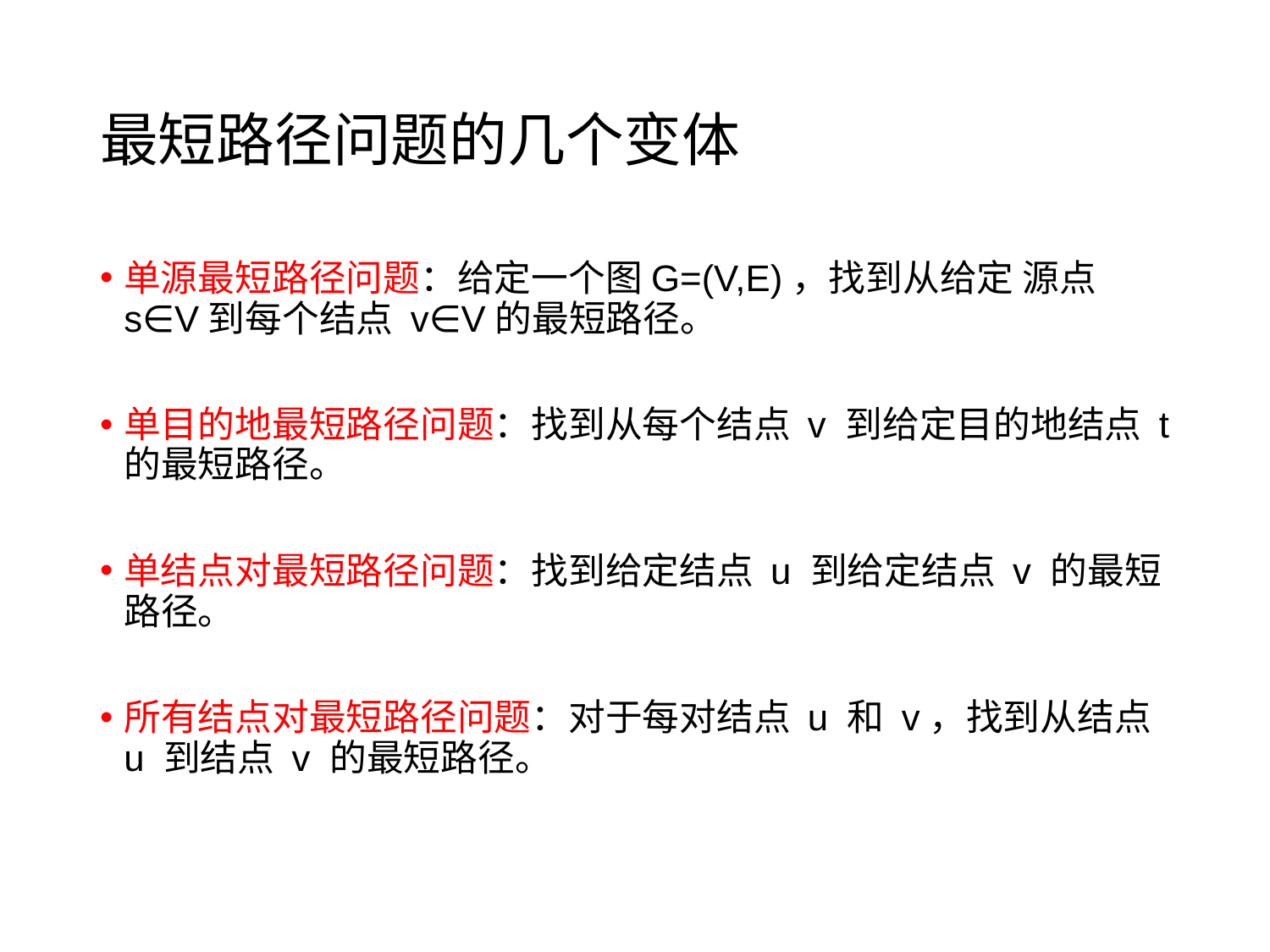

# 最短路径问题的几个变体
单源最短路径问题：给定一个图G=(V,E)，找到从给定 源点 s∈V到每个结点 v∈V的最短路径。

单目的地最短路径问题：找到从每个结点 v 到给定目的地结点 t 的最短路径。

单结点对最短路径问题：找到给定结点 u 到给定结点 v 的最短路径。

所有结点对最短路径问题：对于每对结点 u 和 v，找到从结点 u 到结点 v 的最短路径。